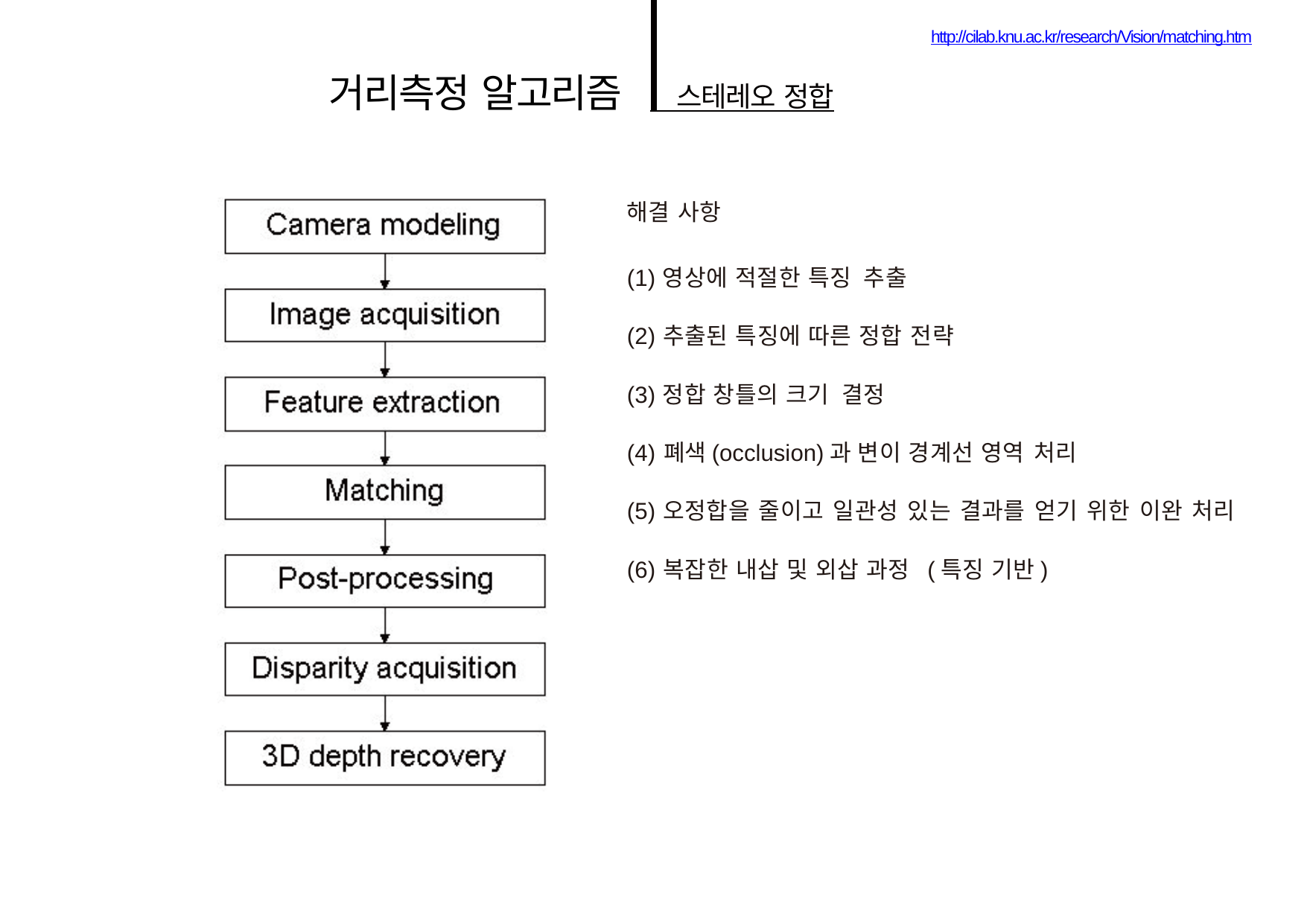

http://cilab.knu.ac.kr/research/Vision/matching.htm
거리측정 알고리즘
스테레오 정합

해결 사항

영상에 적절한 특징 추출

추출된 특징에 따른 정합 전략

정합 창틀의 크기 결정

폐색(occlusion)과 변이 경계선 영역 처리

오정합을 줄이고 일관성 있는 결과를 얻기 위한 이완 처리

복잡한 내삽 및 외삽 과정 (특징 기반)